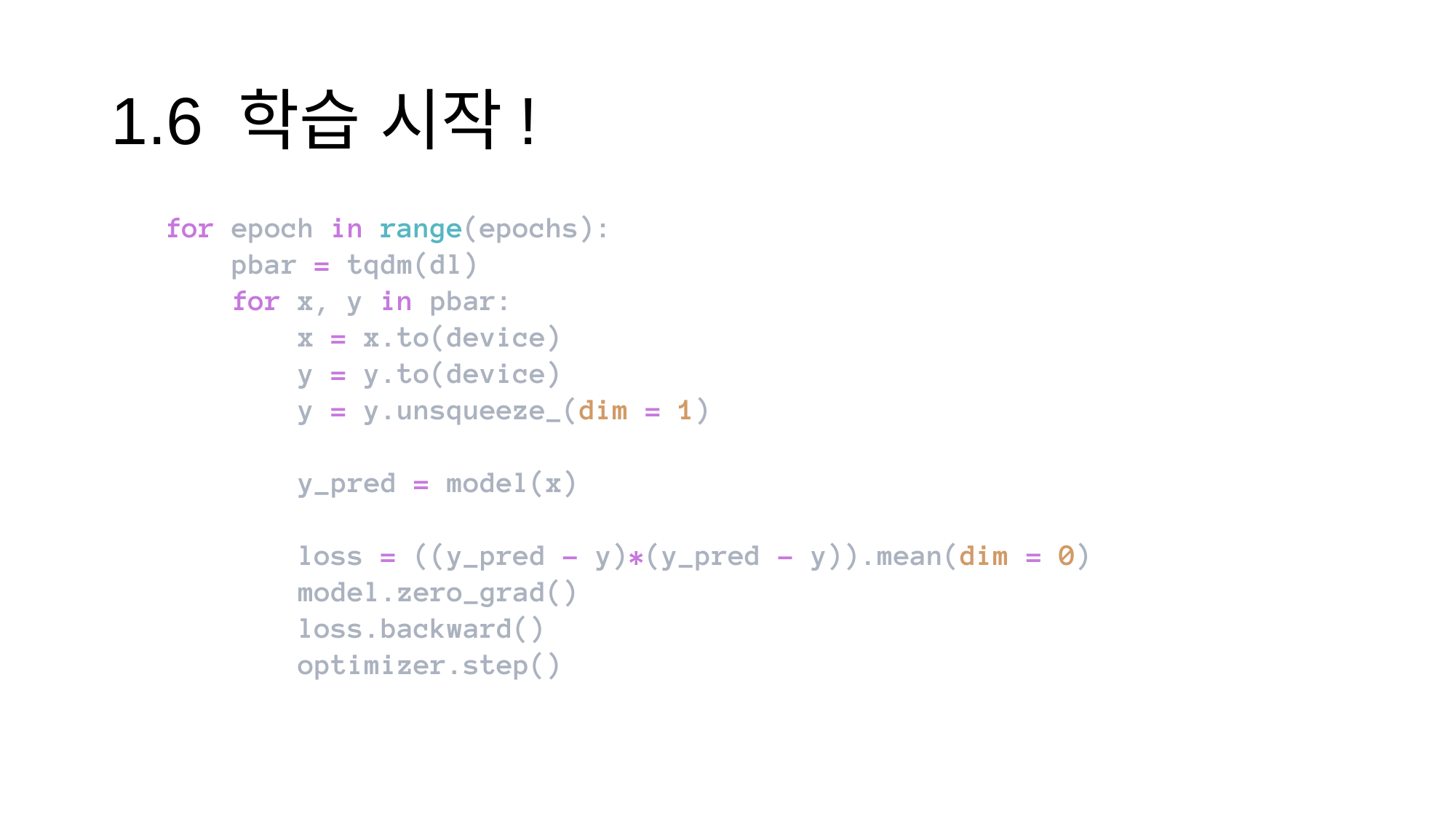

# 1.6 학습 시작!
for epoch in range(epochs):
    pbar = tqdm(dl)
    for x, y in pbar:
        x = x.to(device)
        y = y.to(device)
        y = y.unsqueeze_(dim = 1)
        y_pred = model(x)

        loss = ((y_pred - y)*(y_pred - y)).mean(dim = 0)
        model.zero_grad()
        loss.backward()
        optimizer.step()